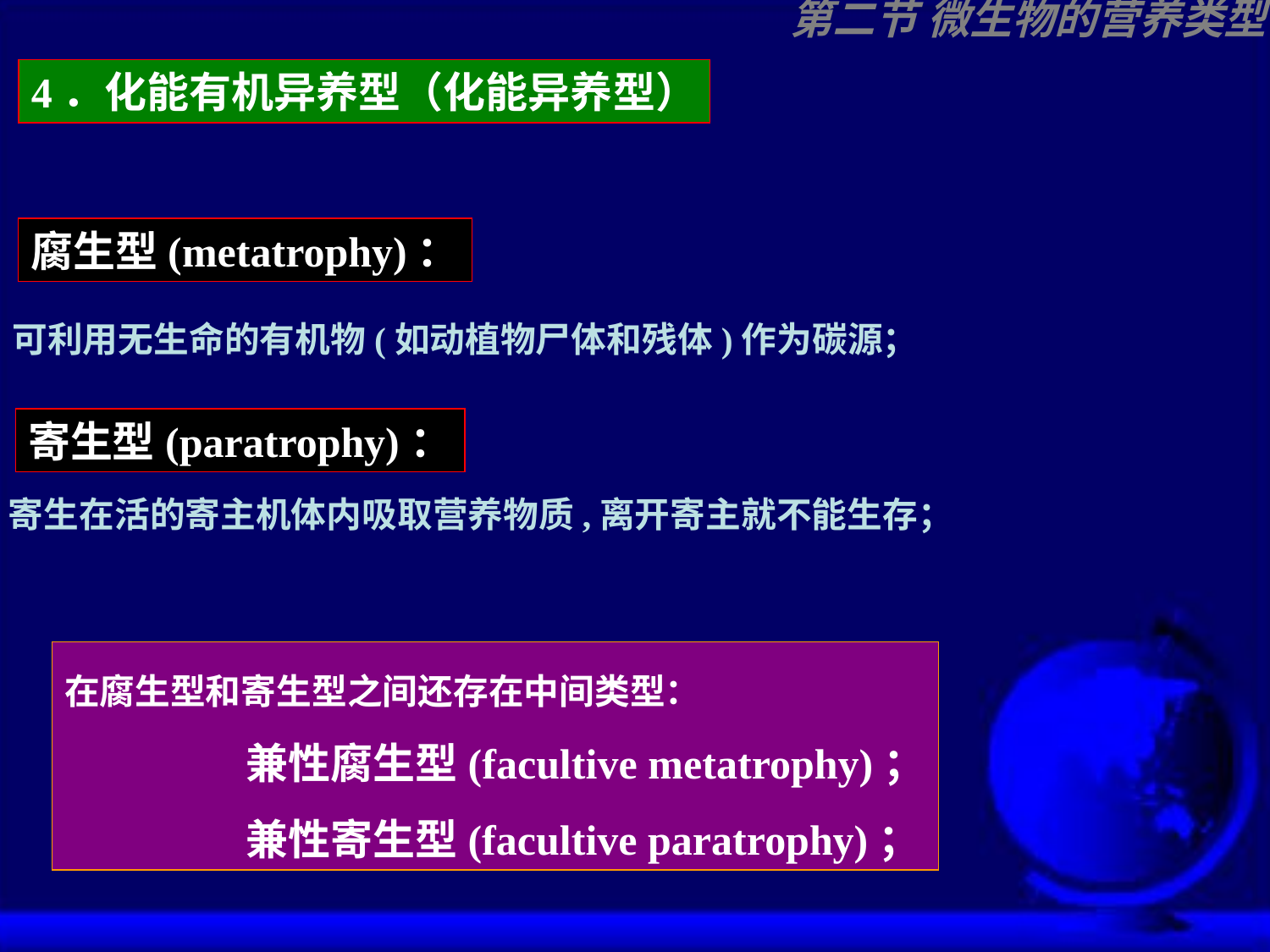

第二节 微生物的营养类型
4．化能有机异养型（化能异养型）
腐生型(metatrophy)：

可利用无生命的有机物(如动植物尸体和残体)作为碳源；
寄生型(paratrophy)：
寄生在活的寄主机体内吸取营养物质,离开寄主就不能生存；
在腐生型和寄生型之间还存在中间类型：
                  兼性腐生型(facultive metatrophy)；
                  兼性寄生型(facultive paratrophy)；